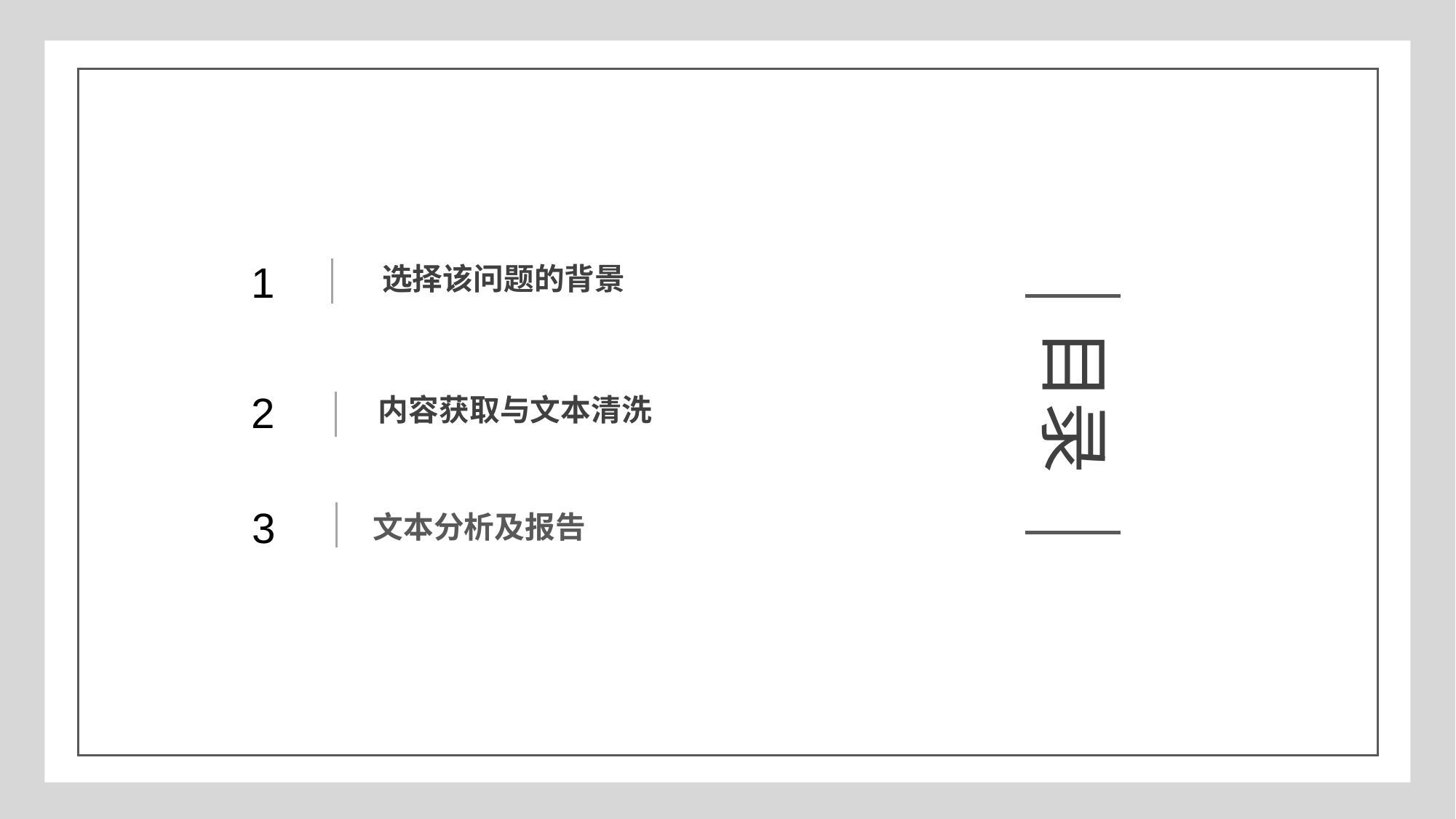

1
选择该问题的背景
2
内容获取与文本清洗
3
文本分析及报告
目录